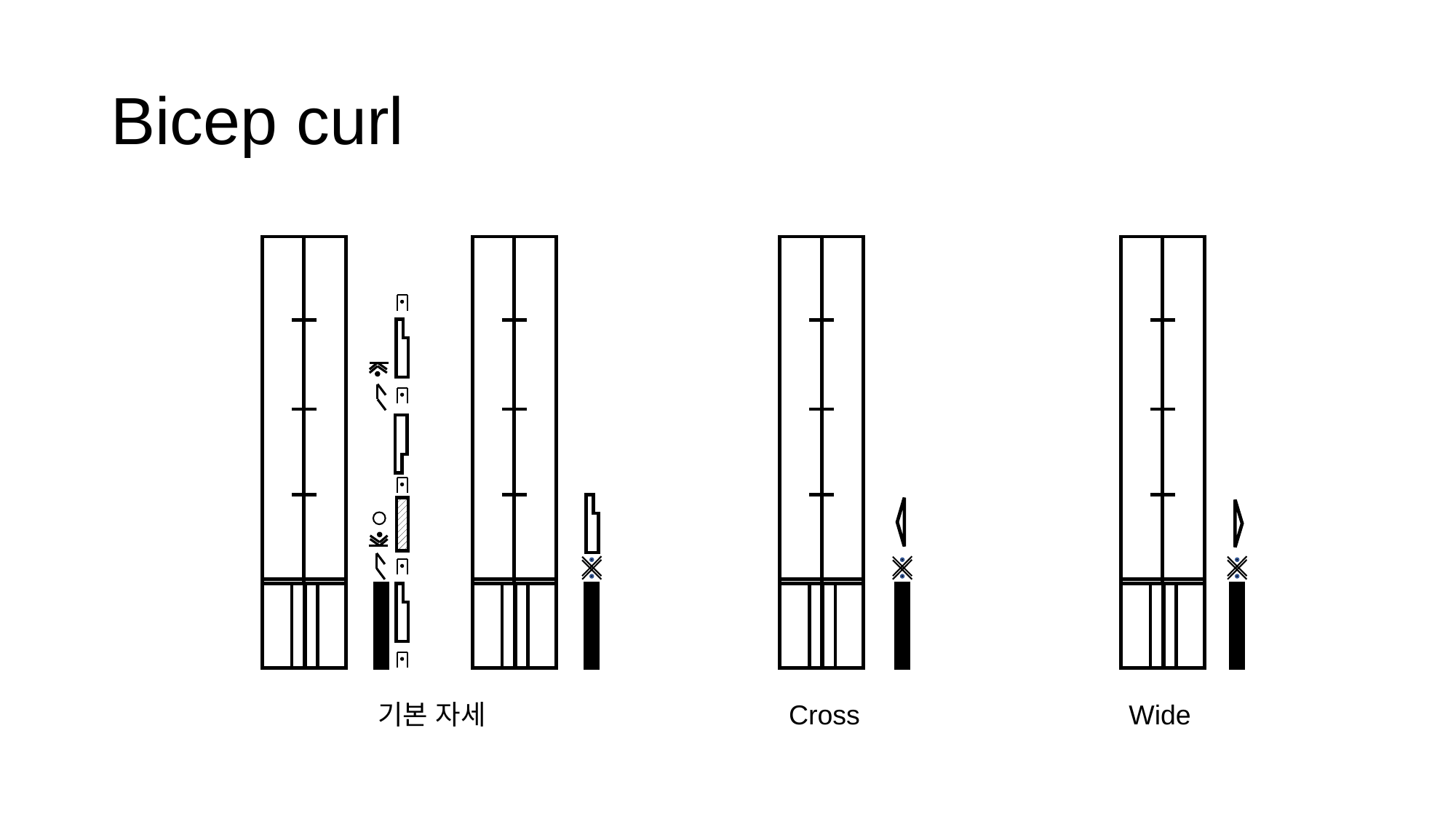

# Bicep curl

기본 자세
Cross
Wide